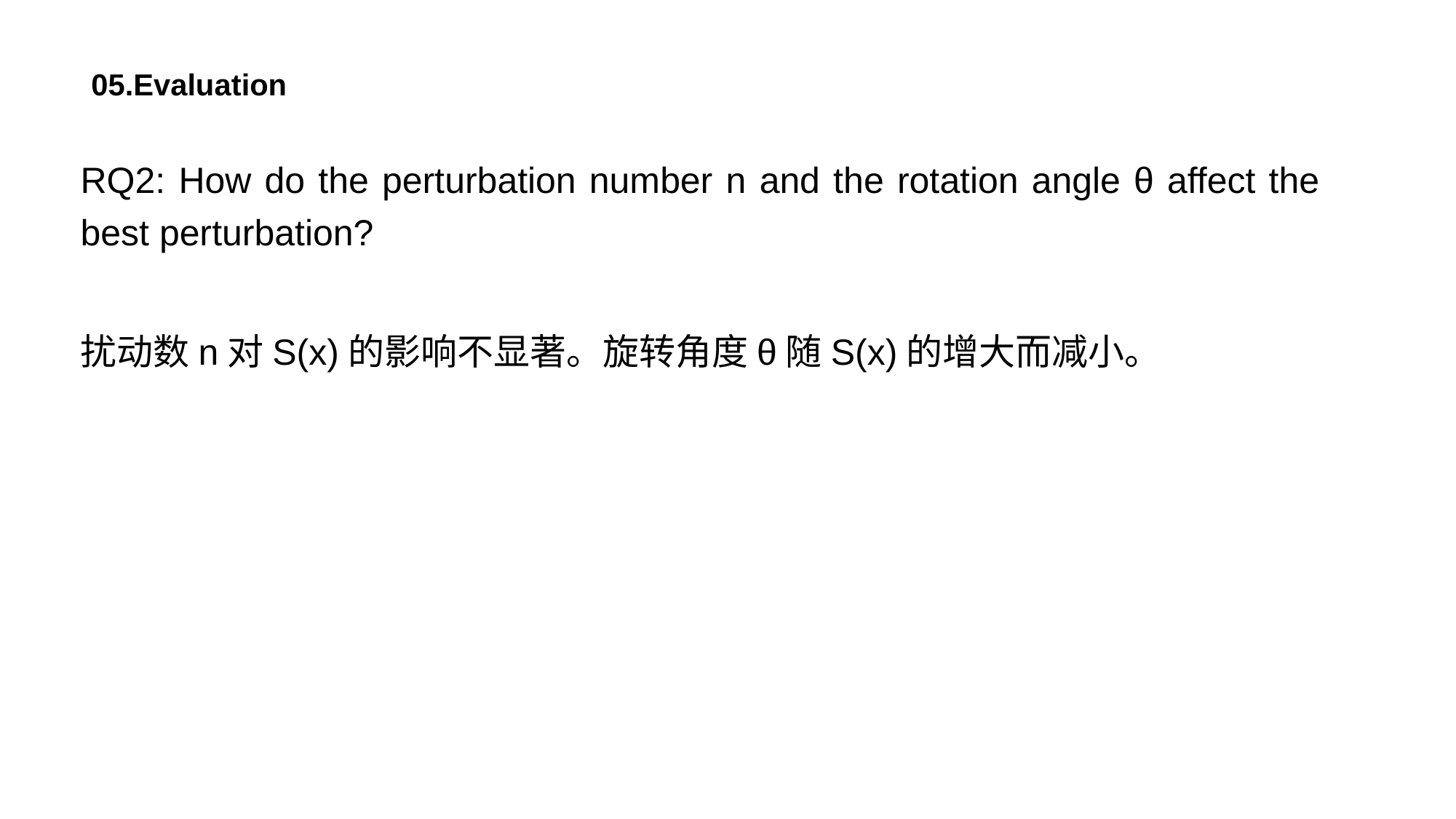

05.Evaluation
RQ2: How do the perturbation number n and the rotation angle θ affect the best perturbation?

扰动数n对S(x)的影响不显著。旋转角度θ随S(x)的增大而减小。